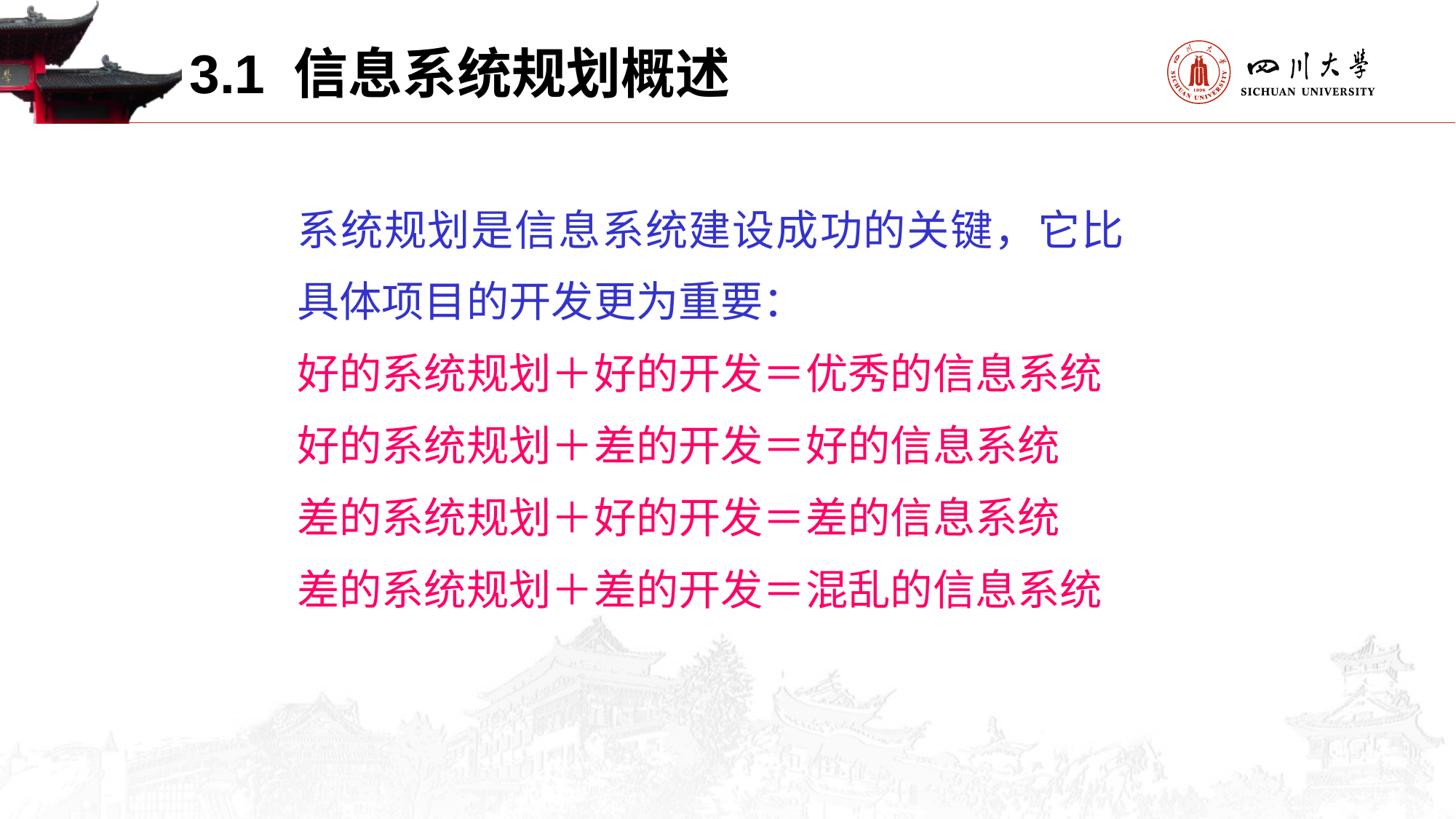

3.1 信息系统规划概述

系统规划是信息系统建设成功的关键，它比具体项目的开发更为重要：
好的系统规划＋好的开发＝优秀的信息系统
好的系统规划＋差的开发＝好的信息系统
差的系统规划＋好的开发＝差的信息系统
差的系统规划＋差的开发＝混乱的信息系统